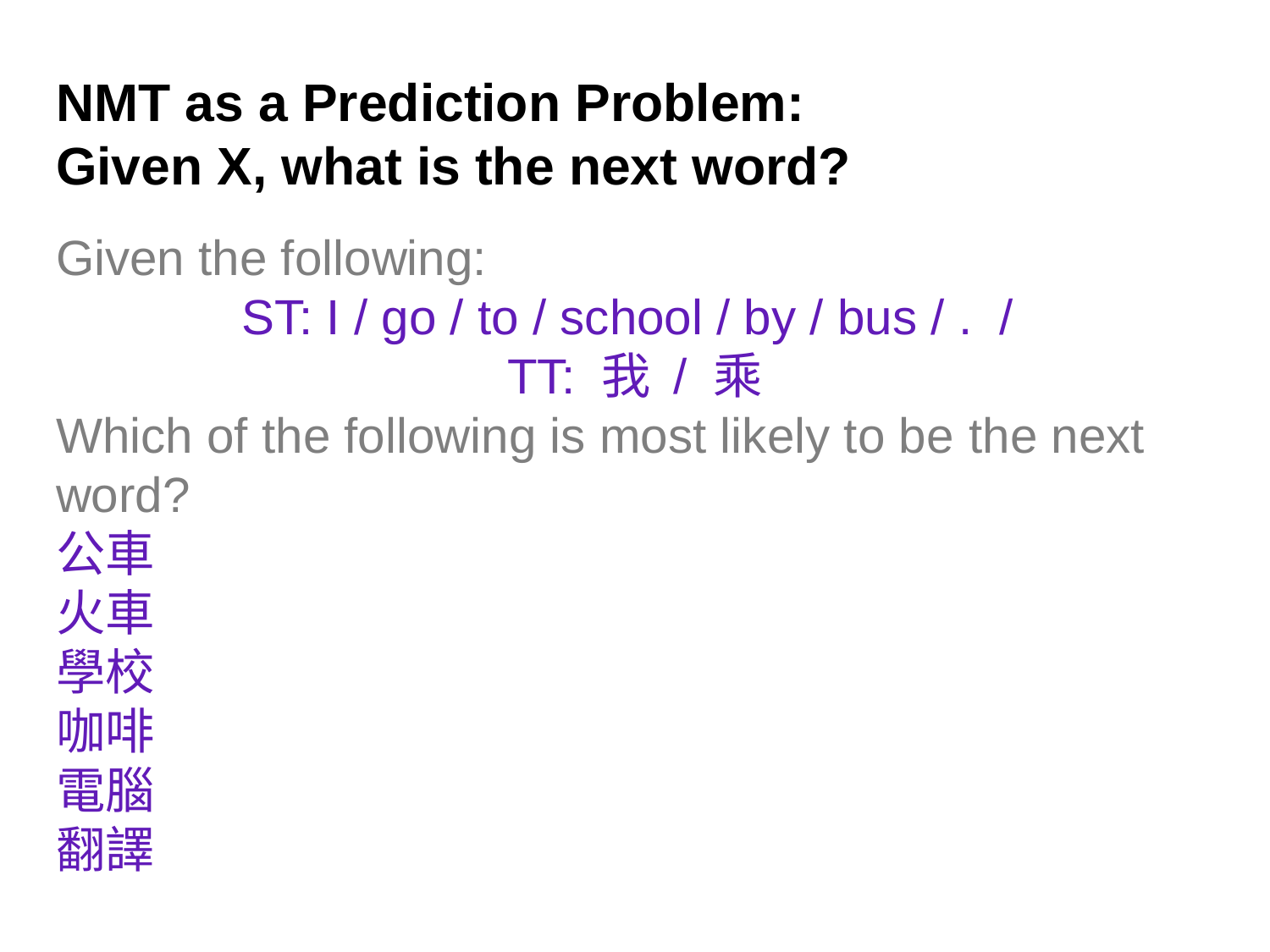

# NMT as a Prediction Problem: Given X, what is the next word?
Given the following:
ST: I / go / to / school / by / bus / .  /
TT: 我 / 乘
Which of the following is most likely to be the next word?
公車
火車
學校
咖啡
電腦
翻譯